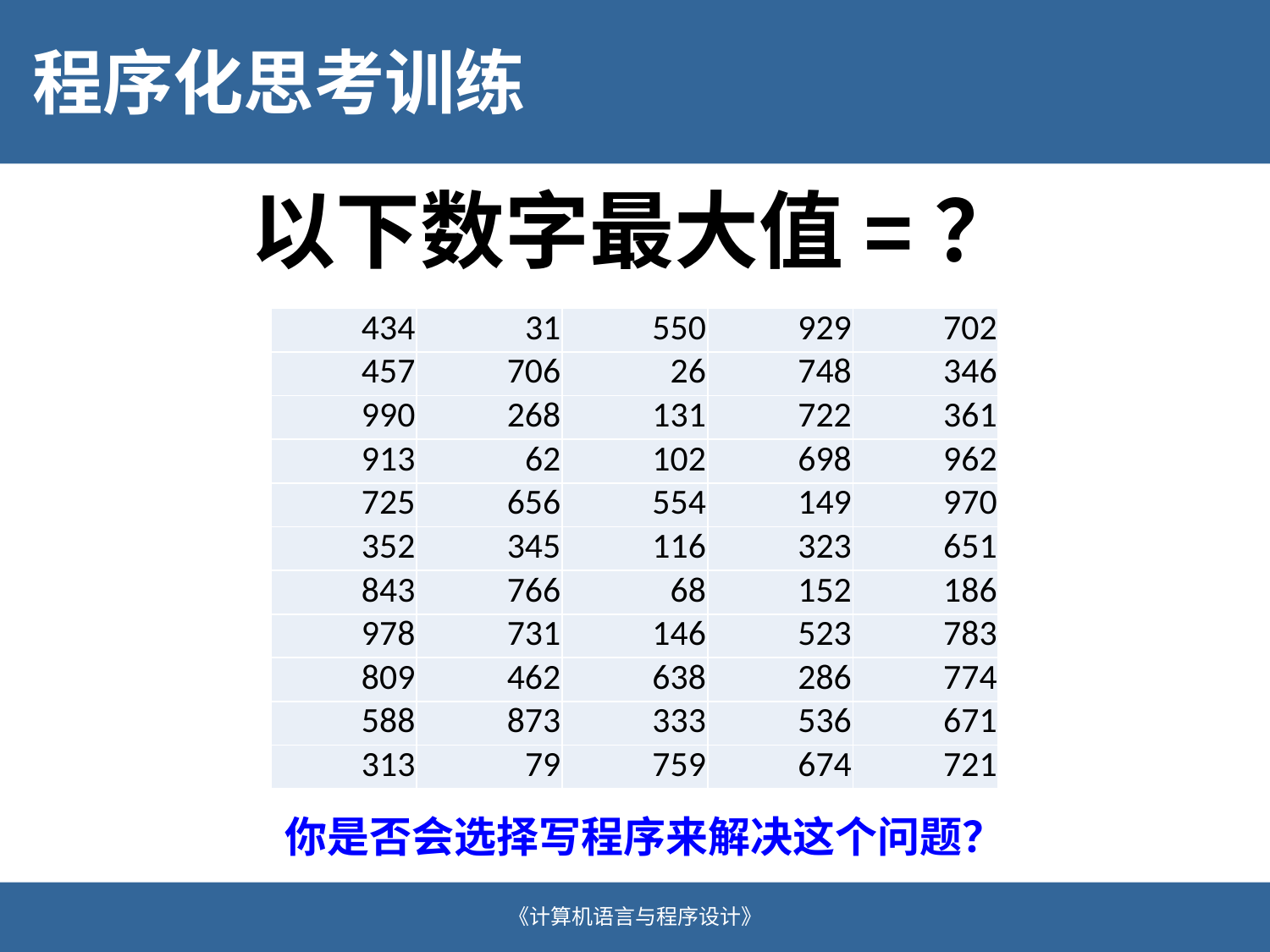

# 程序化思考训练
以下数字最大值=？
| 434 | 31 | 550 | 929 | 702 |
| --- | --- | --- | --- | --- |
| 457 | 706 | 26 | 748 | 346 |
| 990 | 268 | 131 | 722 | 361 |
| 913 | 62 | 102 | 698 | 962 |
| 725 | 656 | 554 | 149 | 970 |
| 352 | 345 | 116 | 323 | 651 |
| 843 | 766 | 68 | 152 | 186 |
| 978 | 731 | 146 | 523 | 783 |
| 809 | 462 | 638 | 286 | 774 |
| 588 | 873 | 333 | 536 | 671 |
| 313 | 79 | 759 | 674 | 721 |
你是否会选择写程序来解决这个问题？

《计算机语言与程序设计》
79